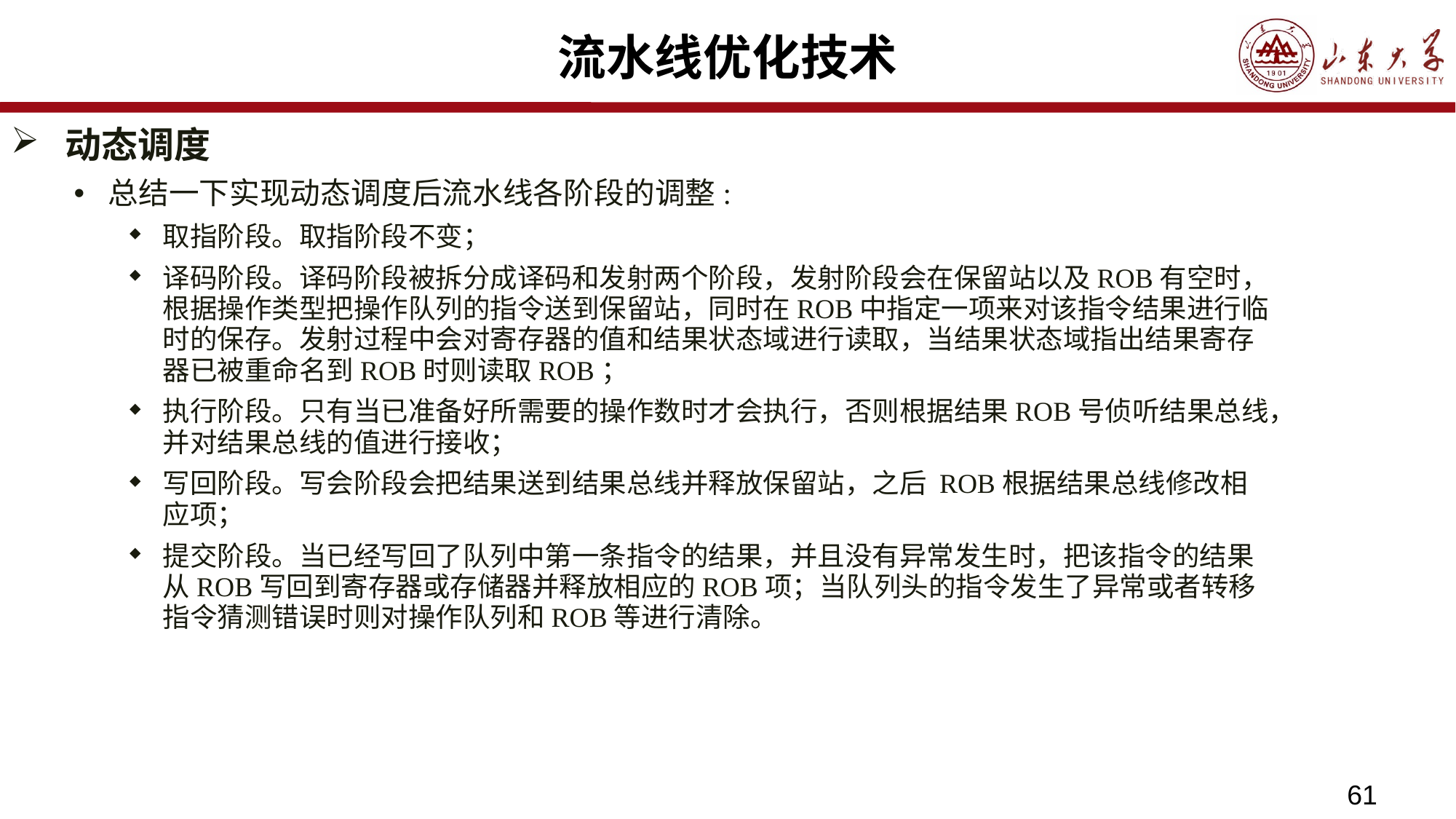

# 流水线优化技术
动态调度
总结一下实现动态调度后流水线各阶段的调整:
取指阶段。取指阶段不变；
译码阶段。译码阶段被拆分成译码和发射两个阶段，发射阶段会在保留站以及ROB有空时，根据操作类型把操作队列的指令送到保留站，同时在ROB中指定一项来对该指令结果进行临时的保存。发射过程中会对寄存器的值和结果状态域进行读取，当结果状态域指出结果寄存器已被重命名到ROB时则读取ROB；
执行阶段。只有当已准备好所需要的操作数时才会执行，否则根据结果ROB号侦听结果总线，并对结果总线的值进行接收；
写回阶段。写会阶段会把结果送到结果总线并释放保留站，之后 ROB根据结果总线修改相应项；
提交阶段。当已经写回了队列中第一条指令的结果，并且没有异常发生时，把该指令的结果从ROB写回到寄存器或存储器并释放相应的ROB项；当队列头的指令发生了异常或者转移指令猜测错误时则对操作队列和ROB等进行清除。
61